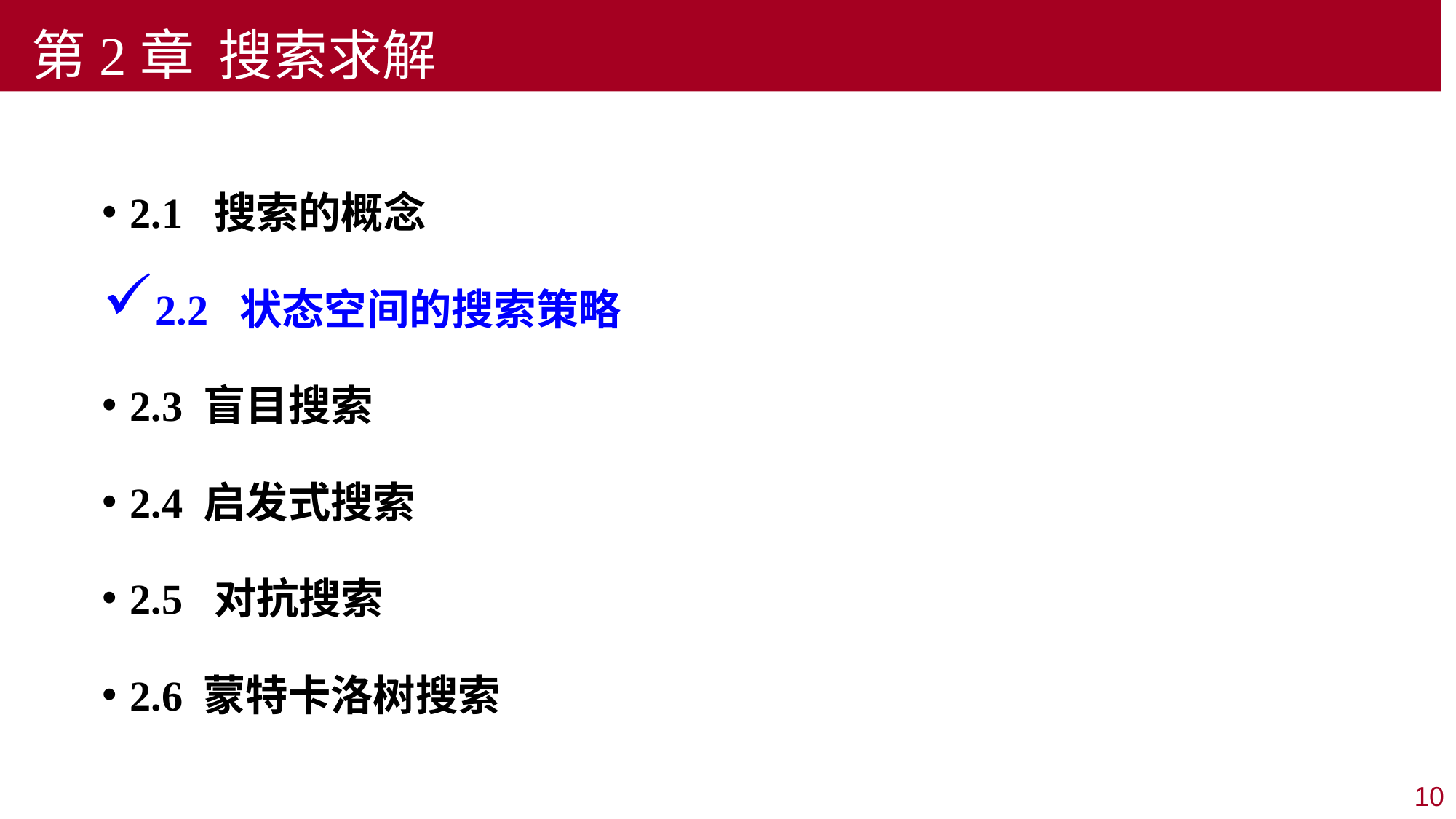

第2章  搜索求解
2.1  搜索的概念
2.2  状态空间的搜索策略
2.3 盲目搜索
2.4 启发式搜索
2.5  对抗搜索
2.6 蒙特卡洛树搜索
10